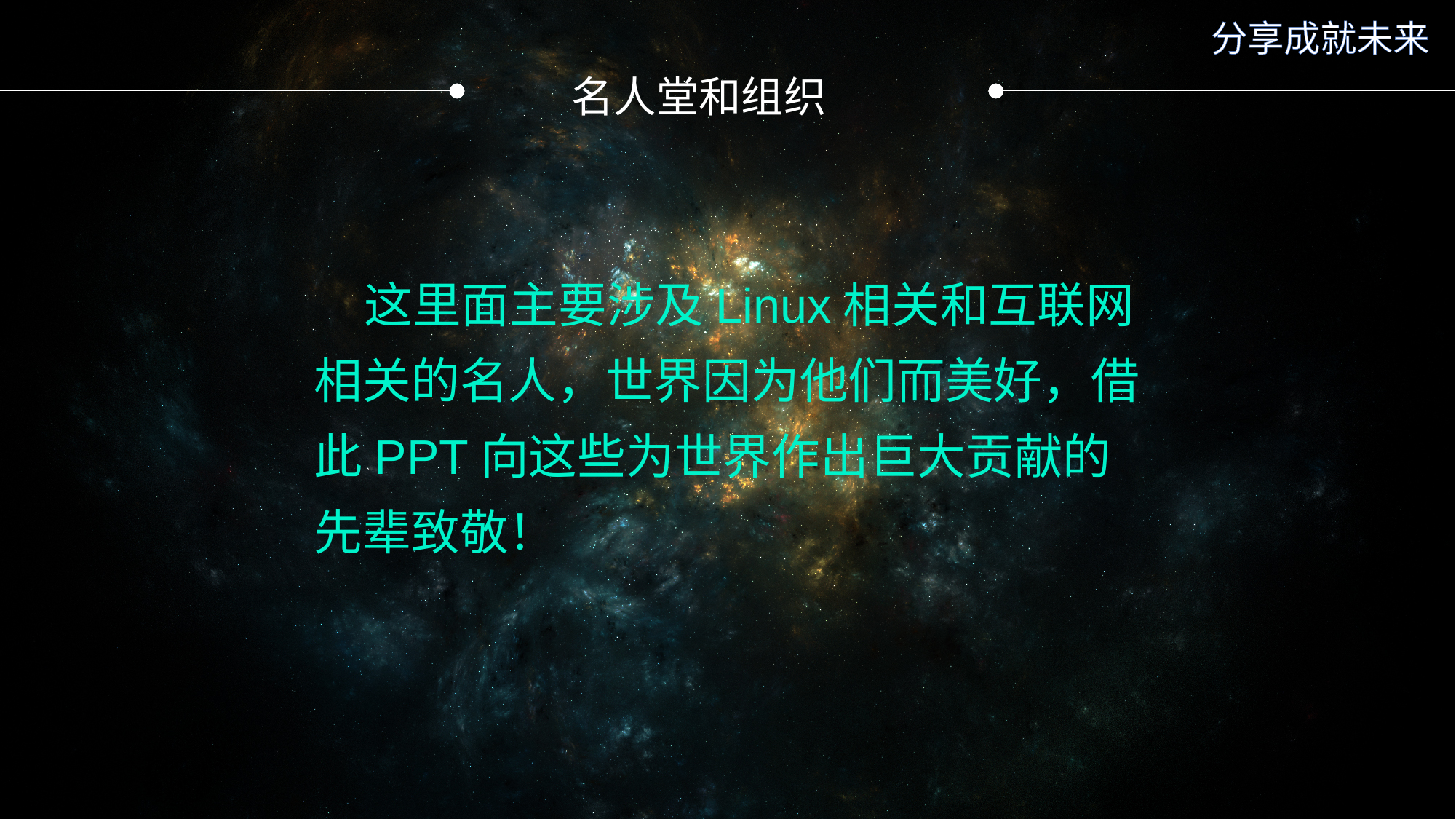

分享成就未来
名人堂和组织
       这里面主要涉及Linux相关和互联网相关的名人，世界因为他们而美好，借此PPT向这些为世界作出巨大贡献的先辈致敬！